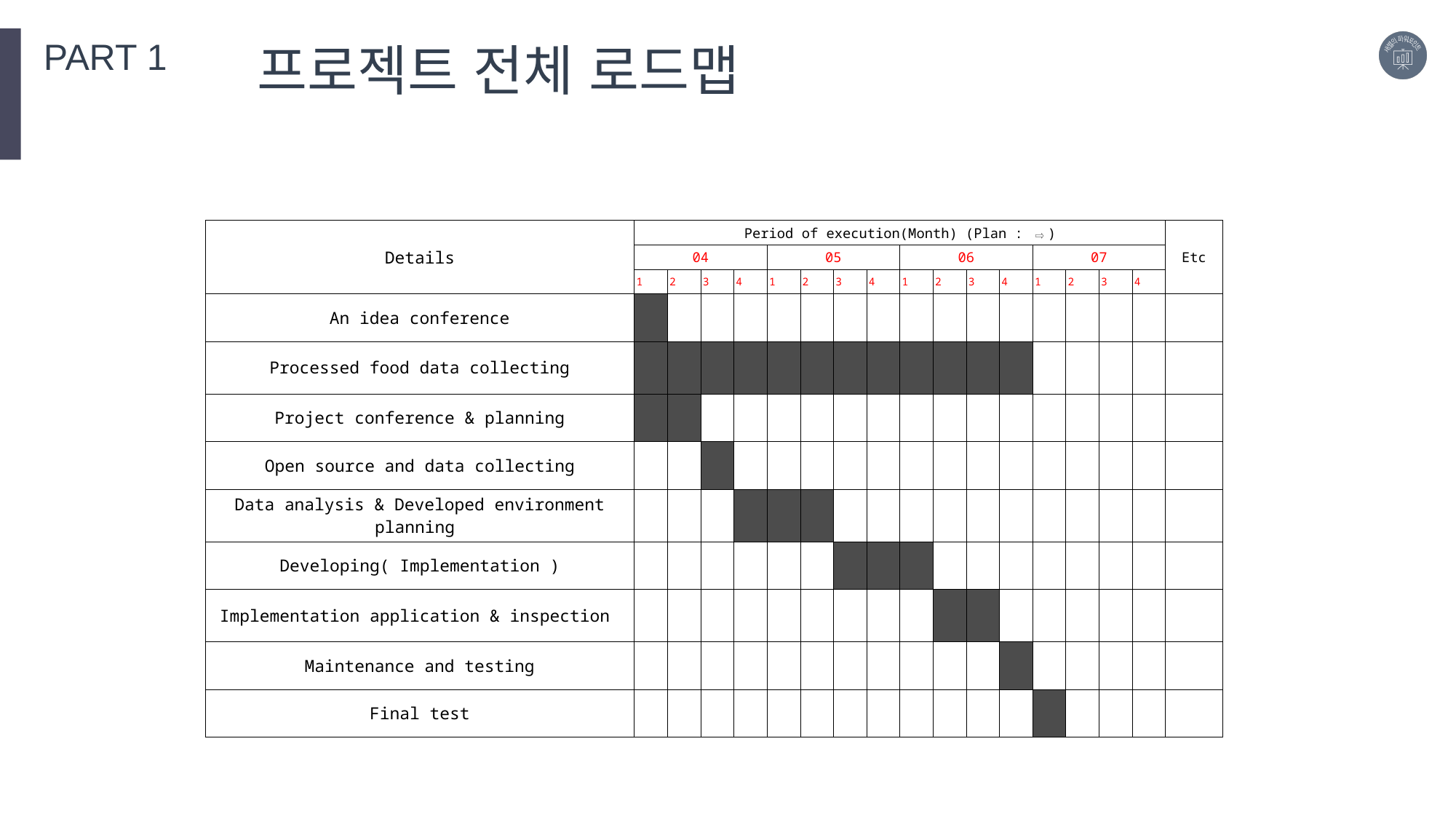

PART 1
프로젝트 전체 로드맵
| Details | Period of execution(Month) (Plan : ⇨) |  |  |  |  |  |  |  |  |  |  |  |  |  |  |  | Etc |
| --- | --- | --- | --- | --- | --- | --- | --- | --- | --- | --- | --- | --- | --- | --- | --- | --- | --- |
|  | 04 |  |  |  | 05 |  |  |  | 06 |  |  |  | 07 |  |  |  |  |
|  | 1 | 2 | 3 | 4 | 1 | 2 | 3 | 4 | 1 | 2 | 3 | 4 | 1 | 2 | 3 | 4 |  |
| An idea conference |  |  |  |  |  |  |  |  |  |  |  |  |  |  |  |  |  |
| Processed food data collecting |  |  |  |  |  |  |  |  |  |  |  |  |  |  |  |  |  |
| Project conference & planning |  |  |  |  |  |  |  |  |  |  |  |  |  |  |  |  |  |
| Open source and data collecting |  |  |  |  |  |  |  |  |  |  |  |  |  |  |  |  |  |
| Data analysis & Developed environment planning |  |  |  |  |  |  |  |  |  |  |  |  |  |  |  |  |  |
| Developing( Implementation ) |  |  |  |  |  |  |  |  |  |  |  |  |  |  |  |  |  |
| Implementation application & inspection |  |  |  |  |  |  |  |  |  |  |  |  |  |  |  |  |  |
| Maintenance and testing |  |  |  |  |  |  |  |  |  |  |  |  |  |  |  |  |  |
| Final test |  |  |  |  |  |  |  |  |  |  |  |  |  |  |  |  |  |